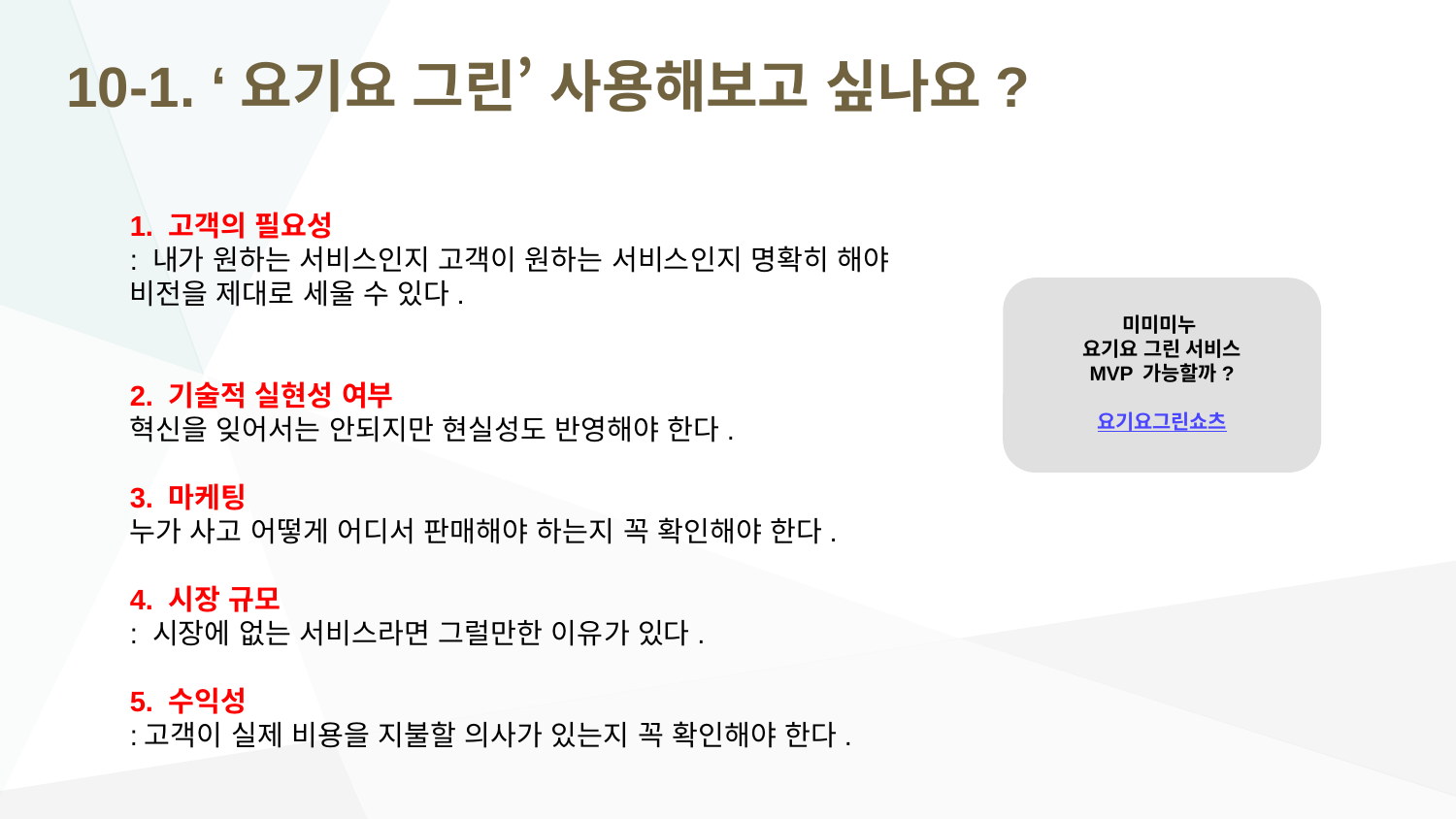

10-1. ‘요기요 그린’ 사용해보고 싶나요?
1. 고객의 필요성
: 내가 원하는 서비스인지 고객이 원하는 서비스인지 명확히 해야 비전을 제대로 세울 수 있다.
2. 기술적 실현성 여부
혁신을 잊어서는 안되지만 현실성도 반영해야 한다.
3. 마케팅
누가 사고 어떻게 어디서 판매해야 하는지 꼭 확인해야 한다.
4. 시장 규모
: 시장에 없는 서비스라면 그럴만한 이유가 있다.
5. 수익성
:고객이 실제 비용을 지불할 의사가 있는지 꼭 확인해야 한다.
미미미누
요기요 그린 서비스
MVP 가능할까?

요기요그린쇼츠